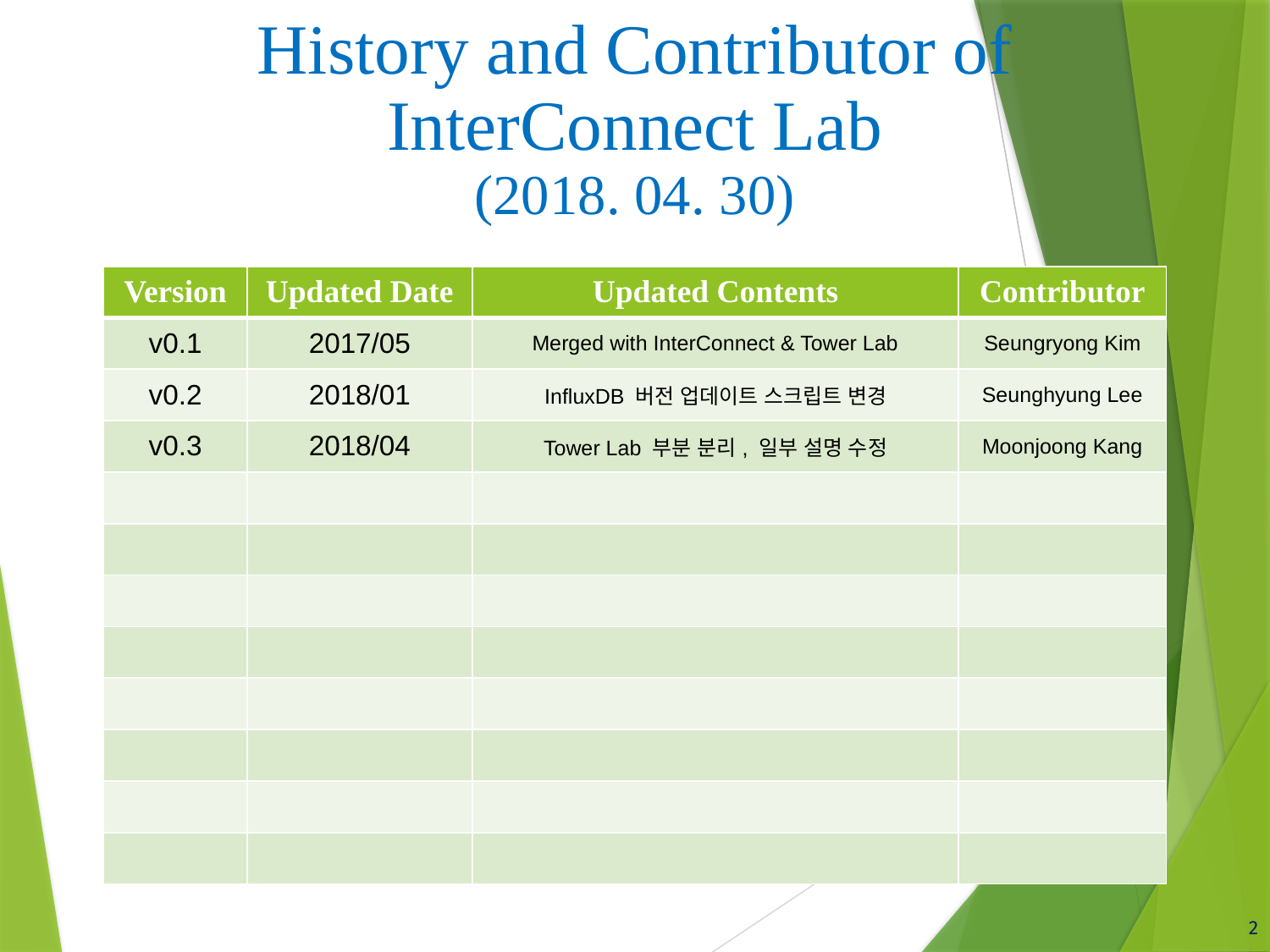

History and Contributor of InterConnect Lab
(2018. 04. 30)
| Version | Updated Date | Updated Contents | Contributor |
| --- | --- | --- | --- |
| v0.1 | 2017/05 | Merged with InterConnect & Tower Lab | Seungryong Kim |
| v0.2 | 2018/01 | InfluxDB 버전 업데이트 스크립트 변경 | Seunghyung Lee |
| v0.3 | 2018/04 | Tower Lab 부분 분리, 일부 설명 수정 | Moonjoong Kang |
|  |  |  |  |
|  |  |  |  |
|  |  |  |  |
|  |  |  |  |
|  |  |  |  |
|  |  |  |  |
|  |  |  |  |
|  |  |  |  |
2